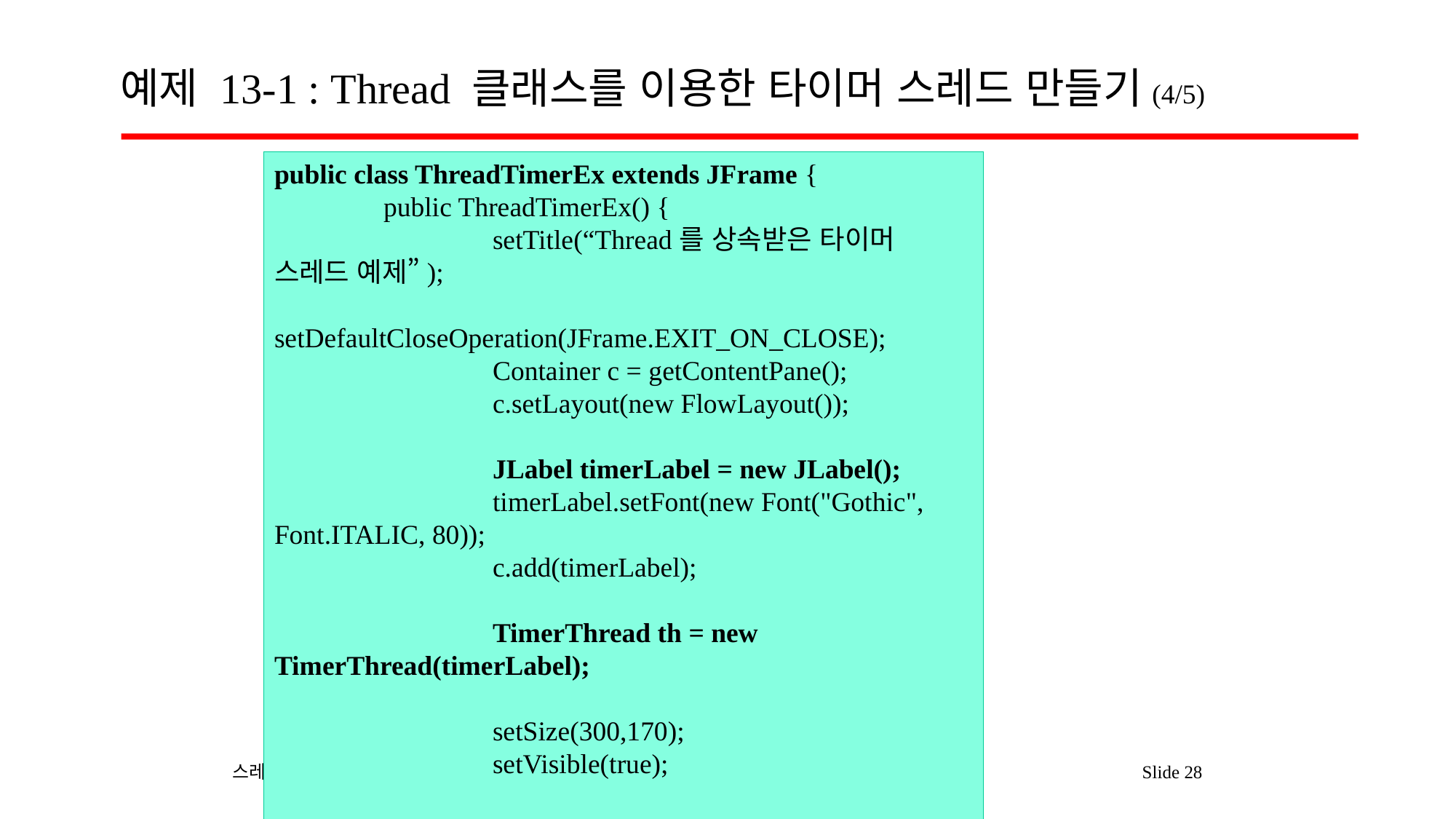

# 예제 13-1 : Thread 클래스를 이용한 타이머 스레드 만들기(4/5)
public class ThreadTimerEx extends JFrame {
	public ThreadTimerEx() {
		setTitle(“Thread를 상속받은 타이머 스레드 예제”);
		setDefaultCloseOperation(JFrame.EXIT_ON_CLOSE);
		Container c = getContentPane();
		c.setLayout(new FlowLayout());

		JLabel timerLabel = new JLabel();
		timerLabel.setFont(new Font("Gothic", Font.ITALIC, 80));
		c.add(timerLabel);

		TimerThread th = new TimerThread(timerLabel);

		setSize(300,170);
		setVisible(true);

		th.start();
	}